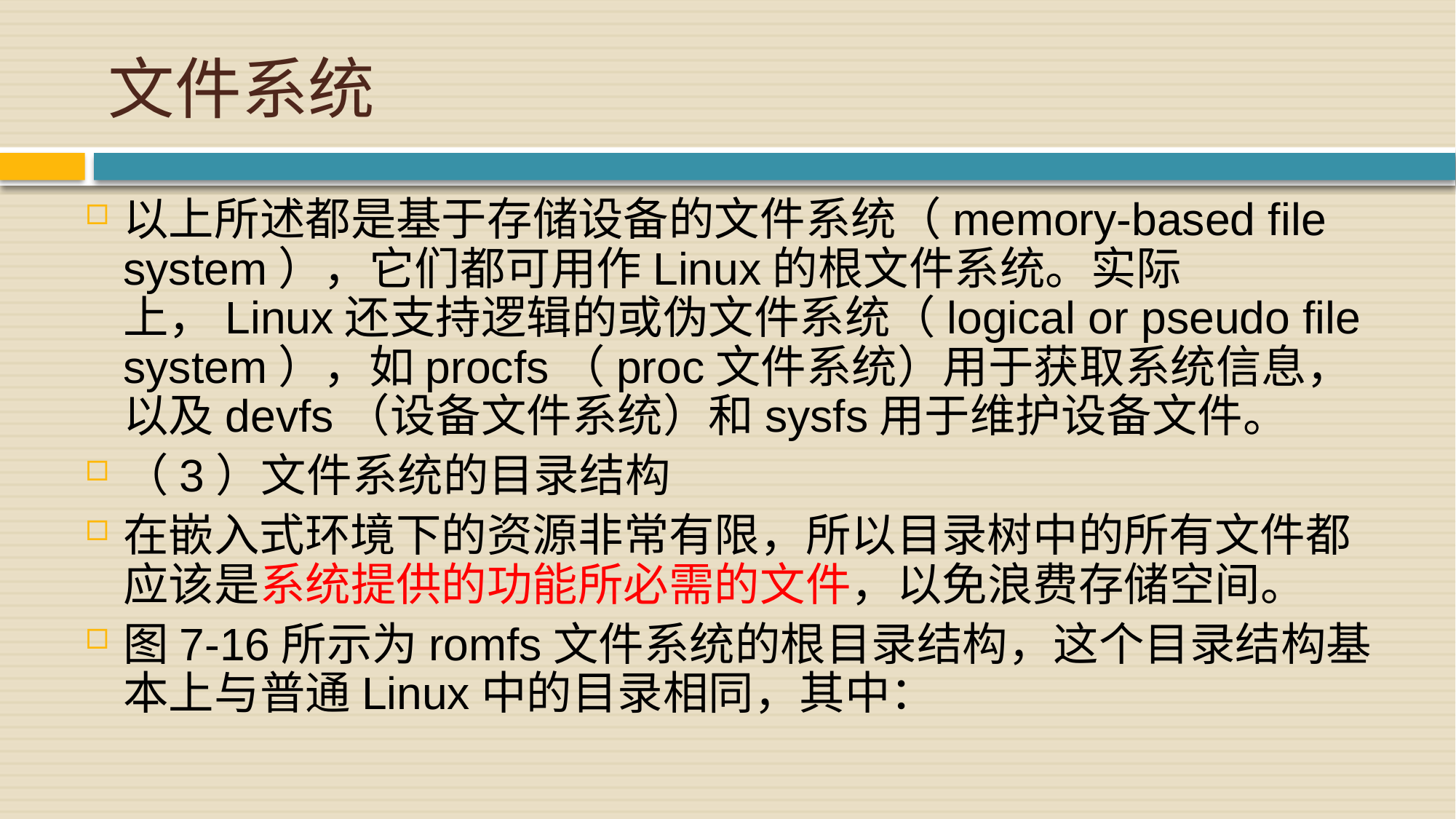

# 文件系统
以上所述都是基于存储设备的文件系统（memory-based file system），它们都可用作Linux的根文件系统。实际上，Linux还支持逻辑的或伪文件系统（logical or pseudo file system），如procfs（proc文件系统）用于获取系统信息，以及devfs（设备文件系统）和sysfs用于维护设备文件。
（3）文件系统的目录结构
在嵌入式环境下的资源非常有限，所以目录树中的所有文件都应该是系统提供的功能所必需的文件，以免浪费存储空间。
图7-16所示为romfs文件系统的根目录结构，这个目录结构基本上与普通Linux中的目录相同，其中：